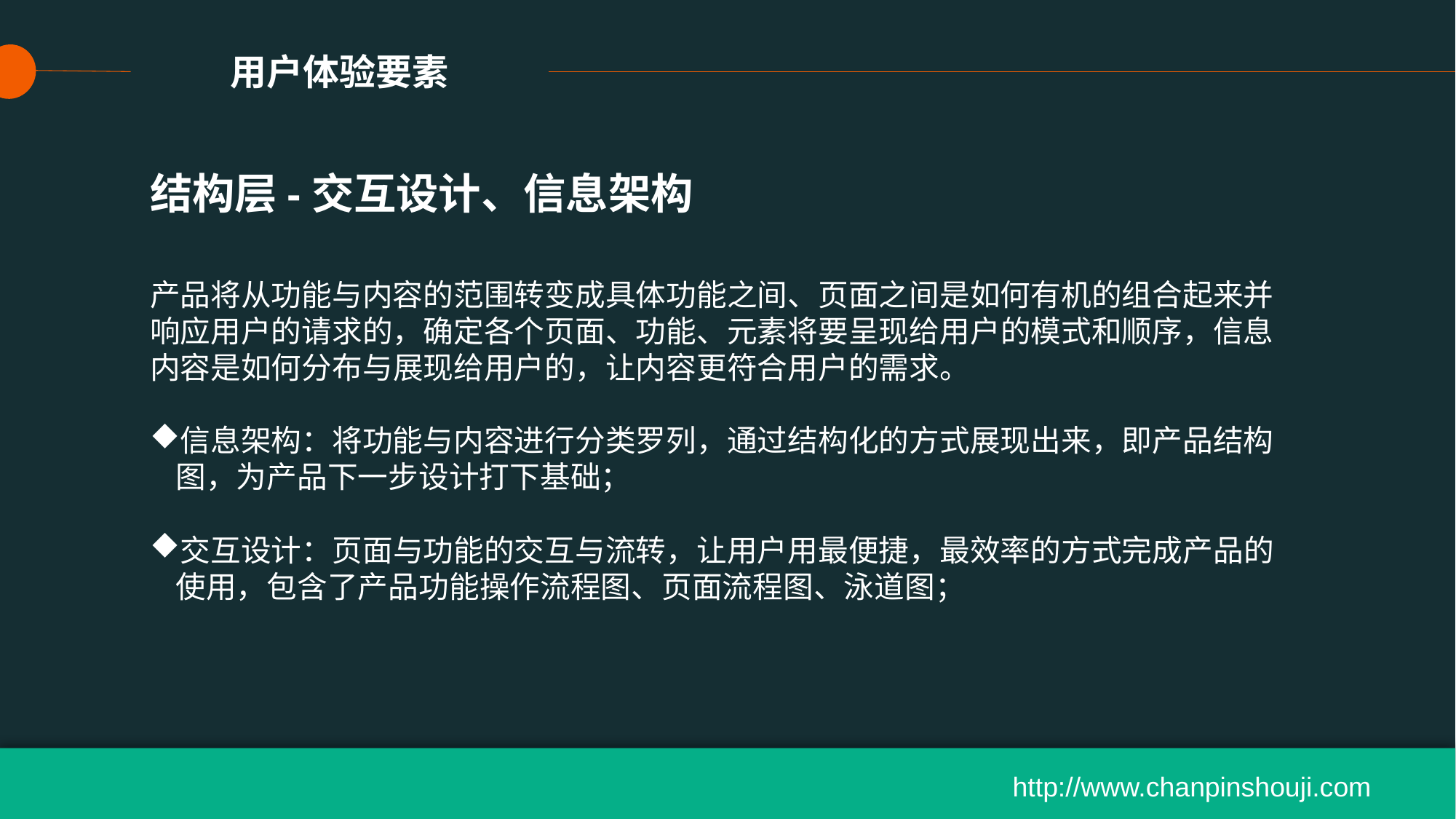

用户体验要素
结构层-交互设计、信息架构
产品将从功能与内容的范围转变成具体功能之间、页面之间是如何有机的组合起来并响应用户的请求的，确定各个页面、功能、元素将要呈现给用户的模式和顺序，信息内容是如何分布与展现给用户的，让内容更符合用户的需求。

信息架构：将功能与内容进行分类罗列，通过结构化的方式展现出来，即产品结构图，为产品下一步设计打下基础；

交互设计：页面与功能的交互与流转，让用户用最便捷，最效率的方式完成产品的使用，包含了产品功能操作流程图、页面流程图、泳道图；
http://www.chanpinshouji.com